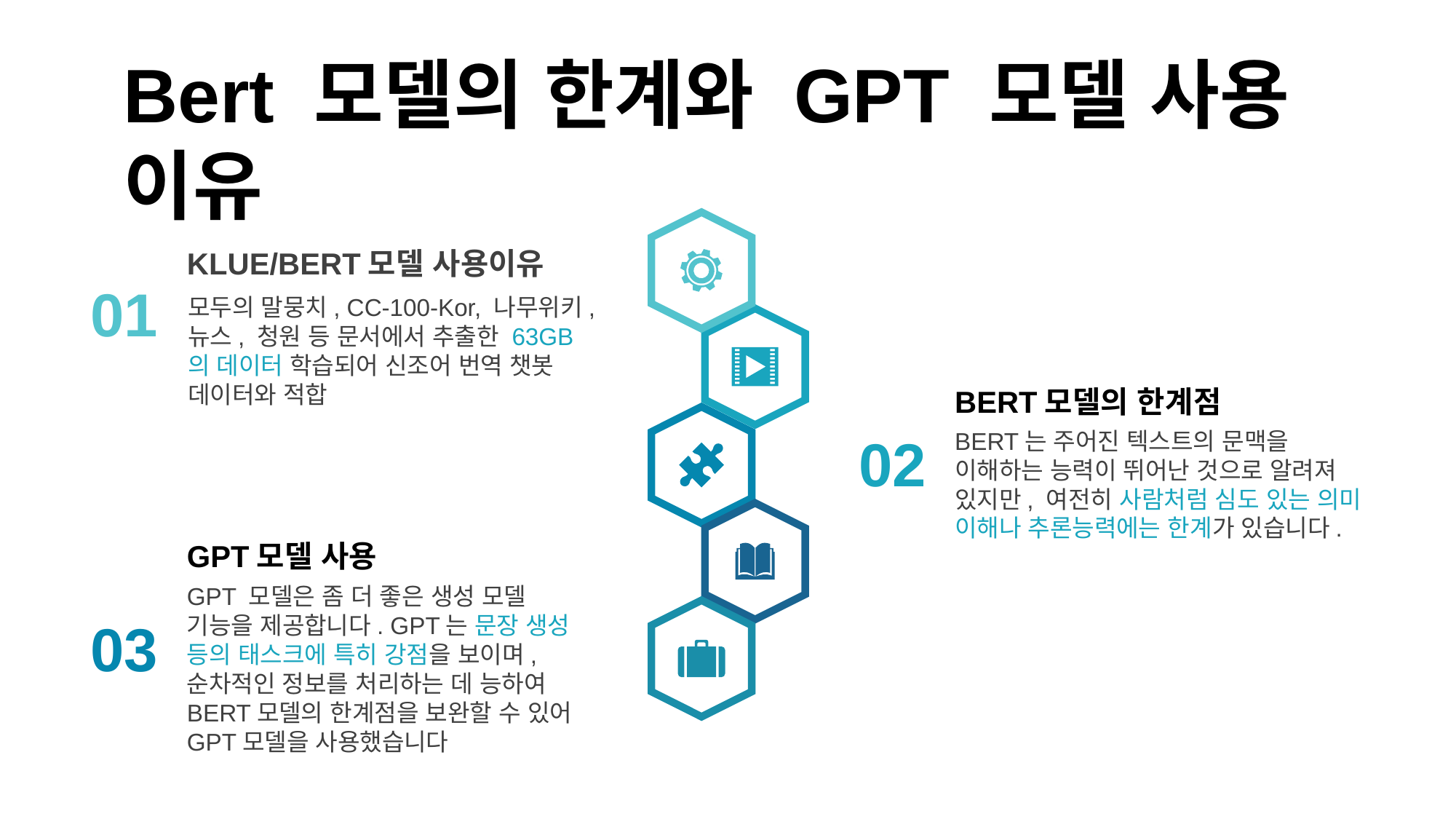

Bert 모델의 한계와 GPT 모델 사용 이유

KLUE/BERT모델 사용이유
모두의 말뭉치, CC-100-Kor, 나무위키, 뉴스, 청원 등 문서에서 추출한 63GB의 데이터 학습되어 신조어 번역 챗봇 데이터와 적합
01
BERT모델의 한계점
BERT는 주어진 텍스트의 문맥을 이해하는 능력이 뛰어난 것으로 알려져 있지만, 여전히 사람처럼 심도 있는 의미 이해나 추론능력에는 한계가 있습니다.
02
GPT모델 사용
GPT 모델은 좀 더 좋은 생성 모델 기능을 제공합니다. GPT는 문장 생성 등의 태스크에 특히 강점을 보이며, 순차적인 정보를 처리하는 데 능하여 BERT모델의 한계점을 보완할 수 있어 GPT모델을 사용했습니다
03